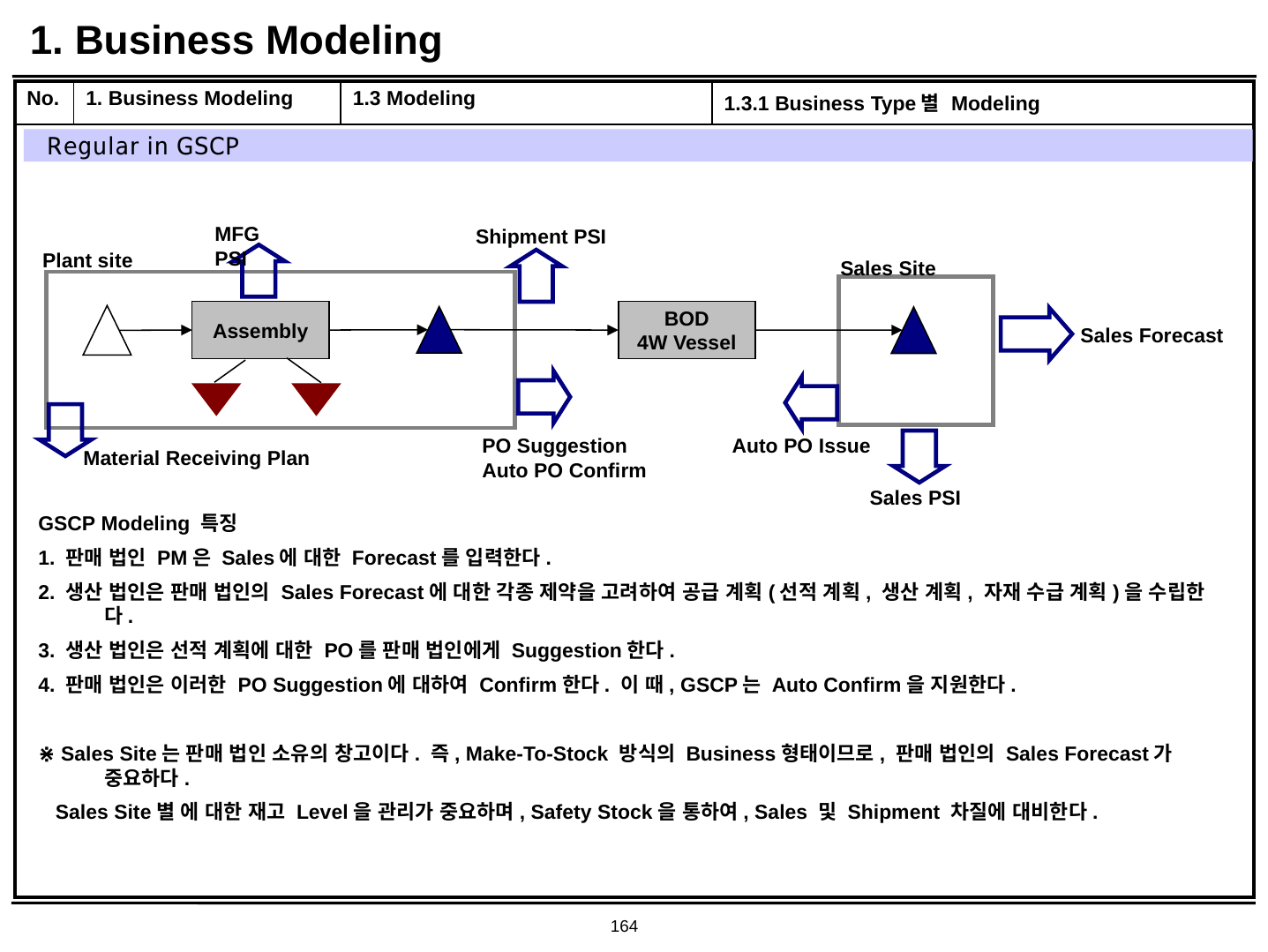

# 1. Business Modeling
| No. | 1. Business Modeling | 1.3 Modeling | 1.3.1 Business Type별 Modeling |
| --- | --- | --- | --- |
|  |  |  |  |
Regular in GSCP
MFG PSI
Shipment PSI
Plant site

Sales Site

Assembly
BOD
4W Vessel

Sales Forecast

PO Suggestion    Auto PO Confirm
Auto PO Issue

Material Receiving Plan
Sales PSI
GSCP Modeling 특징
1. 판매 법인 PM은 Sales에 대한 Forecast를 입력한다.
2. 생산 법인은 판매 법인의 Sales Forecast에 대한 각종 제약을 고려하여 공급 계획(선적 계획, 생산 계획, 자재 수급 계획)을 수립한다.
3. 생산 법인은 선적 계획에 대한 PO를 판매 법인에게 Suggestion한다.
4. 판매 법인은 이러한 PO Suggestion에 대하여 Confirm한다. 이 때, GSCP는 Auto Confirm을 지원한다.

⋇ Sales Site는 판매 법인 소유의 창고이다. 즉, Make-To-Stock 방식의 Business형태이므로, 판매 법인의 Sales Forecast가 중요하다.
   Sales Site별 에 대한 재고 Level을 관리가 중요하며, Safety Stock을 통하여, Sales 및 Shipment 차질에 대비한다.
164